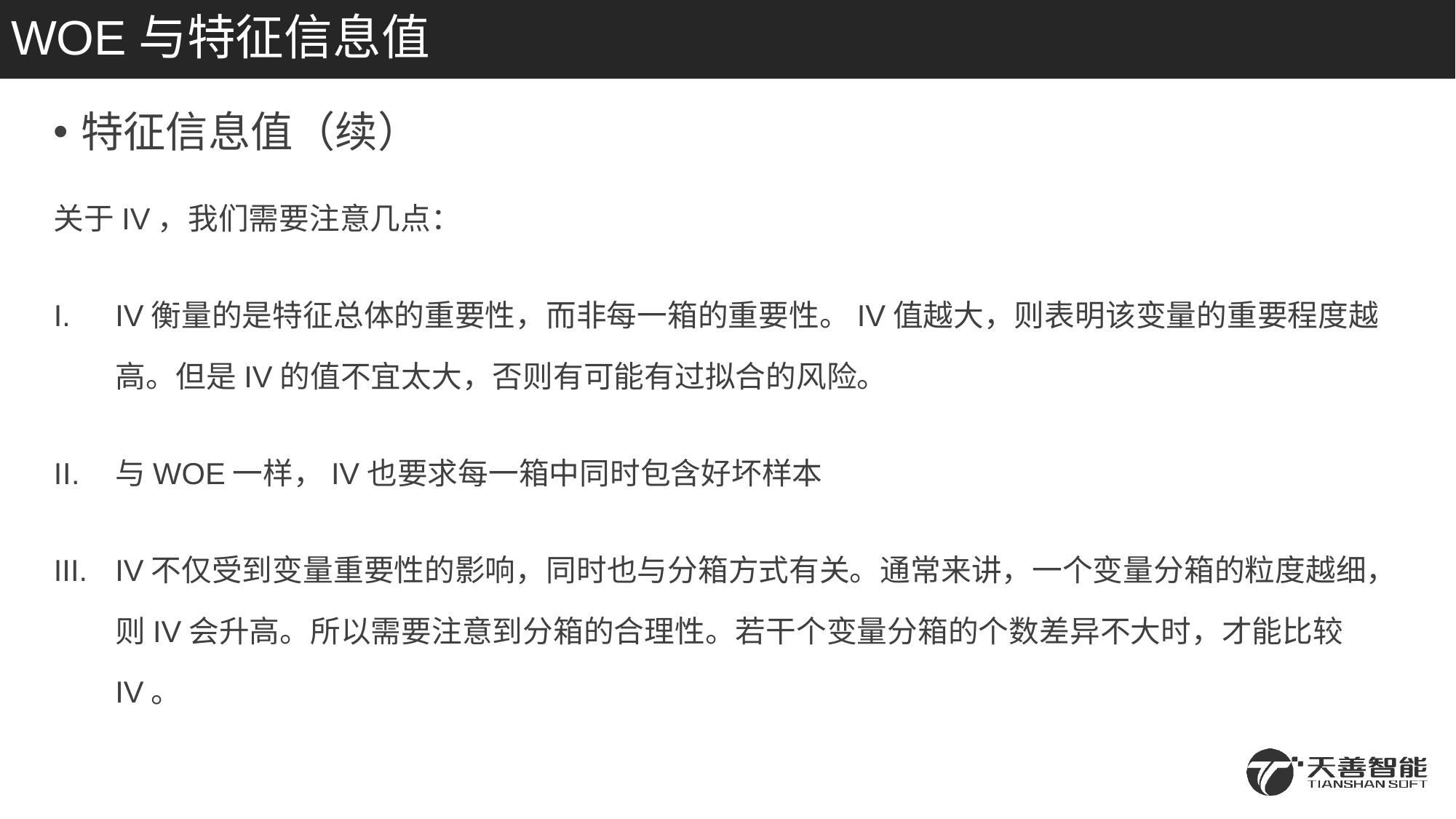

# WOE与特征信息值
特征信息值（续）
关于IV，我们需要注意几点：
IV衡量的是特征总体的重要性，而非每一箱的重要性。IV值越大，则表明该变量的重要程度越高。但是IV的值不宜太大，否则有可能有过拟合的风险。
与WOE一样，IV也要求每一箱中同时包含好坏样本
IV不仅受到变量重要性的影响，同时也与分箱方式有关。通常来讲，一个变量分箱的粒度越细，则IV会升高。所以需要注意到分箱的合理性。若干个变量分箱的个数差异不大时，才能比较IV。